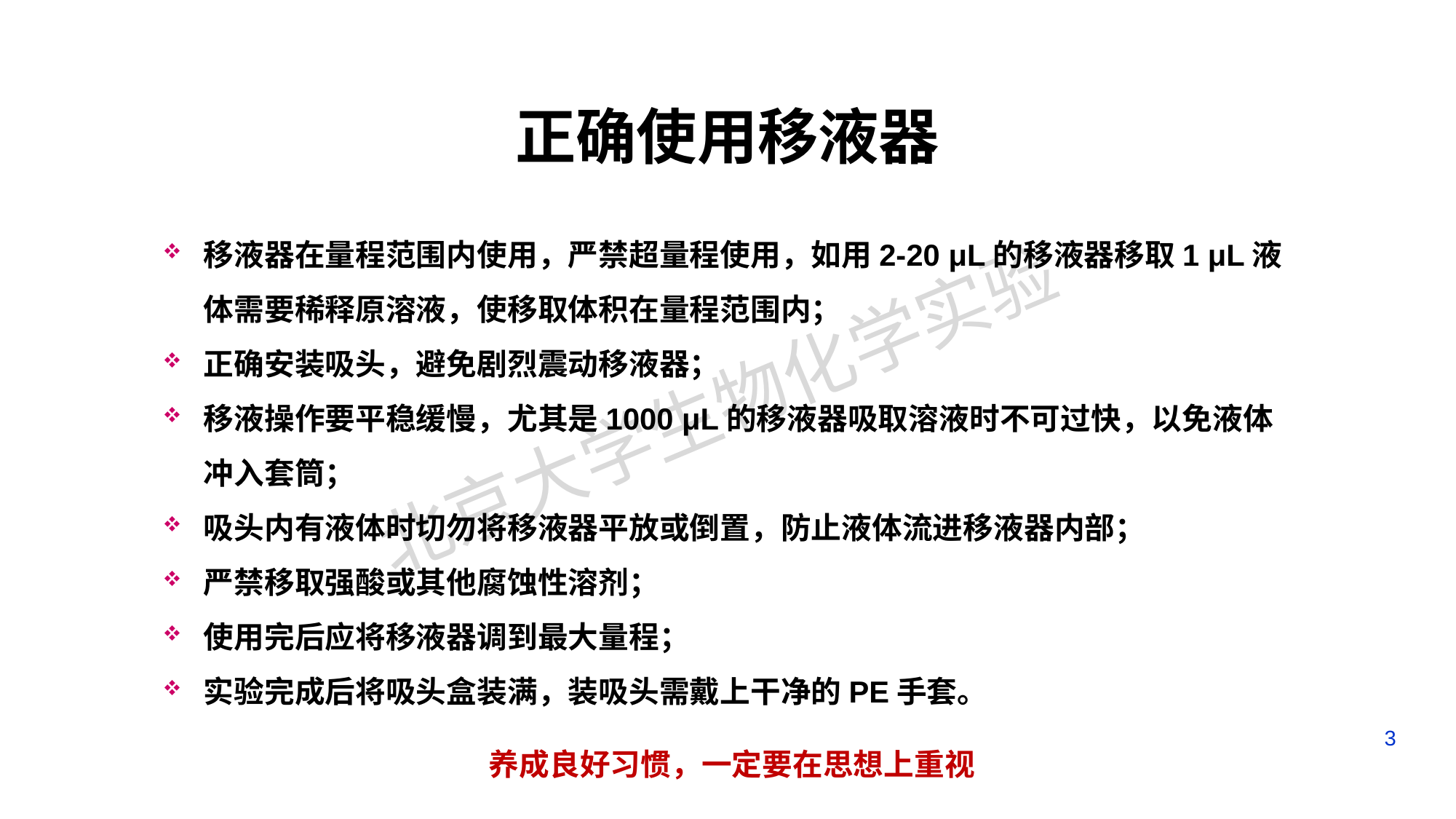

# 正确使用移液器
移液器在量程范围内使用，严禁超量程使用，如用2-20 μL的移液器移取1 μL液体需要稀释原溶液，使移取体积在量程范围内；
正确安装吸头，避免剧烈震动移液器；
移液操作要平稳缓慢，尤其是1000 μL的移液器吸取溶液时不可过快，以免液体冲入套筒；
吸头内有液体时切勿将移液器平放或倒置，防止液体流进移液器内部；
严禁移取强酸或其他腐蚀性溶剂；
使用完后应将移液器调到最大量程；
实验完成后将吸头盒装满，装吸头需戴上干净的PE手套。
养成良好习惯，一定要在思想上重视
3